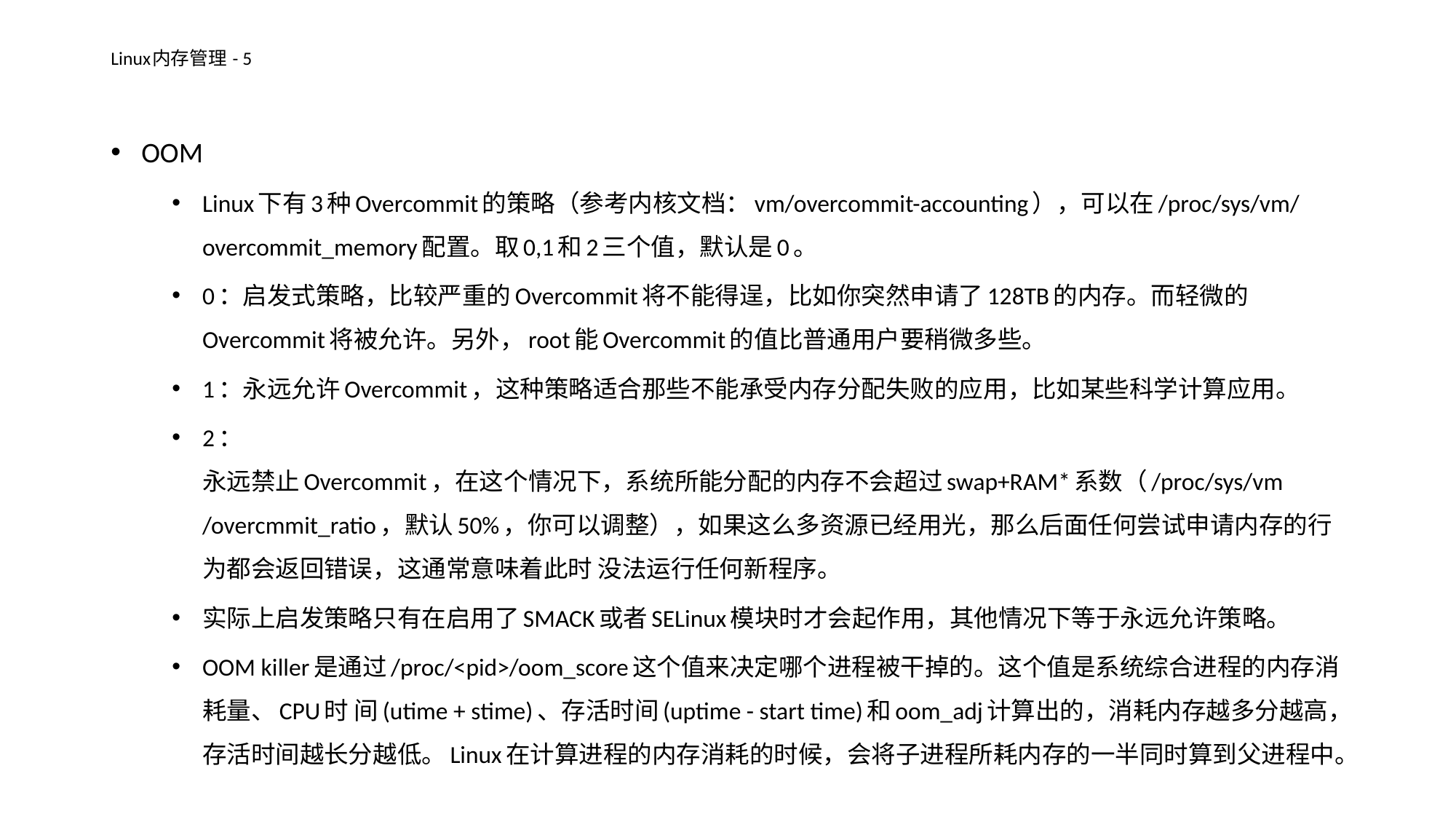

# Linux内存管理 - 5
OOM
Linux下有3种Overcommit的策略（参考内核文档：vm/overcommit-accounting），可以在/proc/sys/vm/overcommit_memory配置。取0,1和2三个值，默认是0。
0：启发式策略，比较严重的Overcommit将不能得逞，比如你突然申请了128TB的内存。而轻微的Overcommit将被允许。另外，root能Overcommit的值比普通用户要稍微多些。
1：永远允许Overcommit，这种策略适合那些不能承受内存分配失败的应用，比如某些科学计算应用。
2： 永远禁止Overcommit，在这个情况下，系统所能分配的内存不会超过swap+RAM*系数（/proc/sys/vm /overcmmit_ratio，默认50%，你可以调整），如果这么多资源已经用光，那么后面任何尝试申请内存的行为都会返回错误，这通常意味着此时 没法运行任何新程序。
实际上启发策略只有在启用了SMACK或者SELinux模块时才会起作用，其他情况下等于永远允许策略。
OOM killer是通过/proc/<pid>/oom_score这个值来决定哪个进程被干掉的。这个值是系统综合进程的内存消耗量、CPU时 间(utime + stime)、存活时间(uptime - start time)和oom_adj计算出的，消耗内存越多分越高，存活时间越长分越低。Linux在计算进程的内存消耗的时候，会将子进程所耗内存的一半同时算到父进程中。